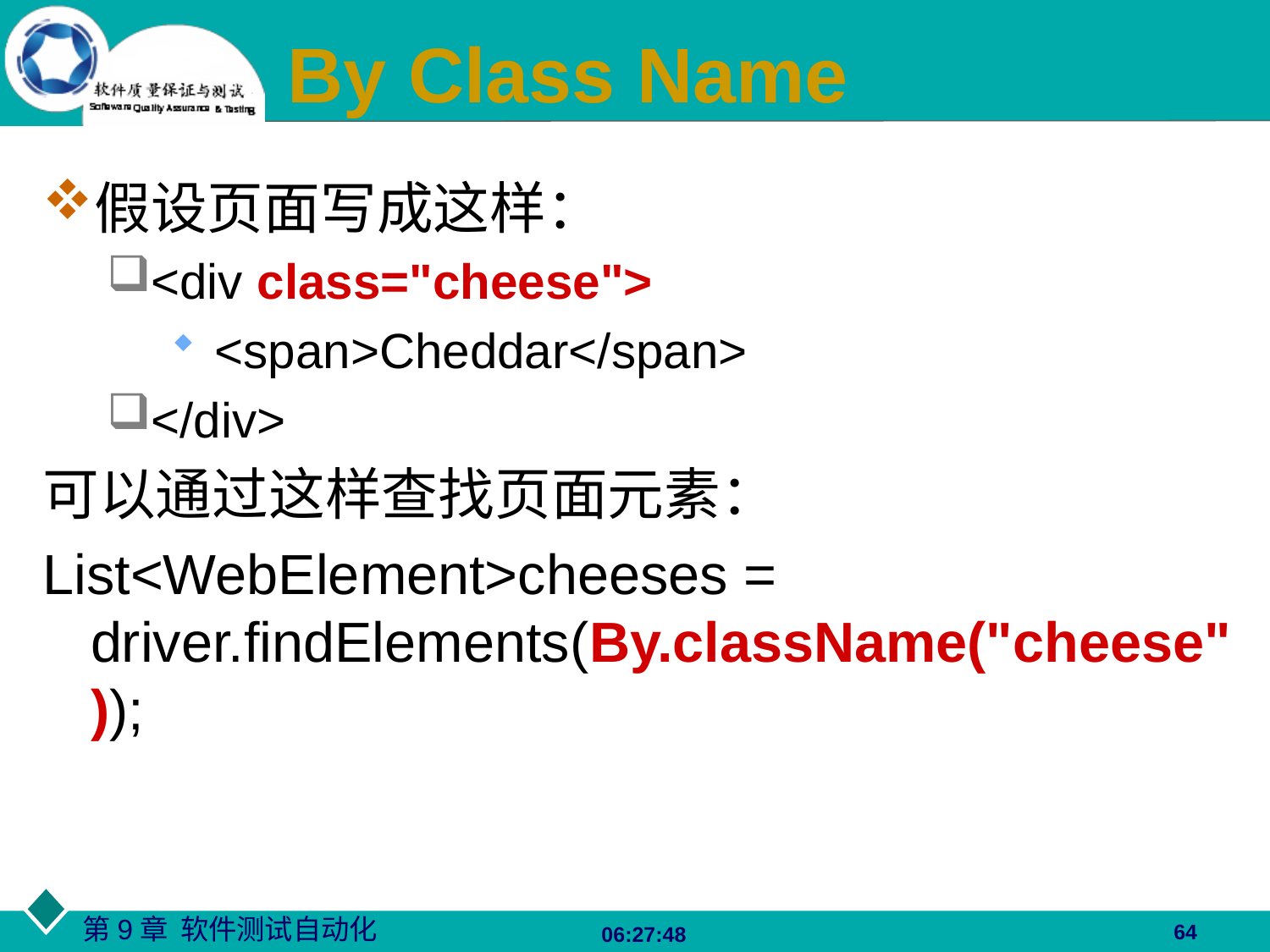

# By Class Name
假设页面写成这样：
<div class="cheese">
 <span>Cheddar</span>
</div>
可以通过这样查找页面元素：
List<WebElement>cheeses = driver.findElements(By.className("cheese"));
64
06:27:48